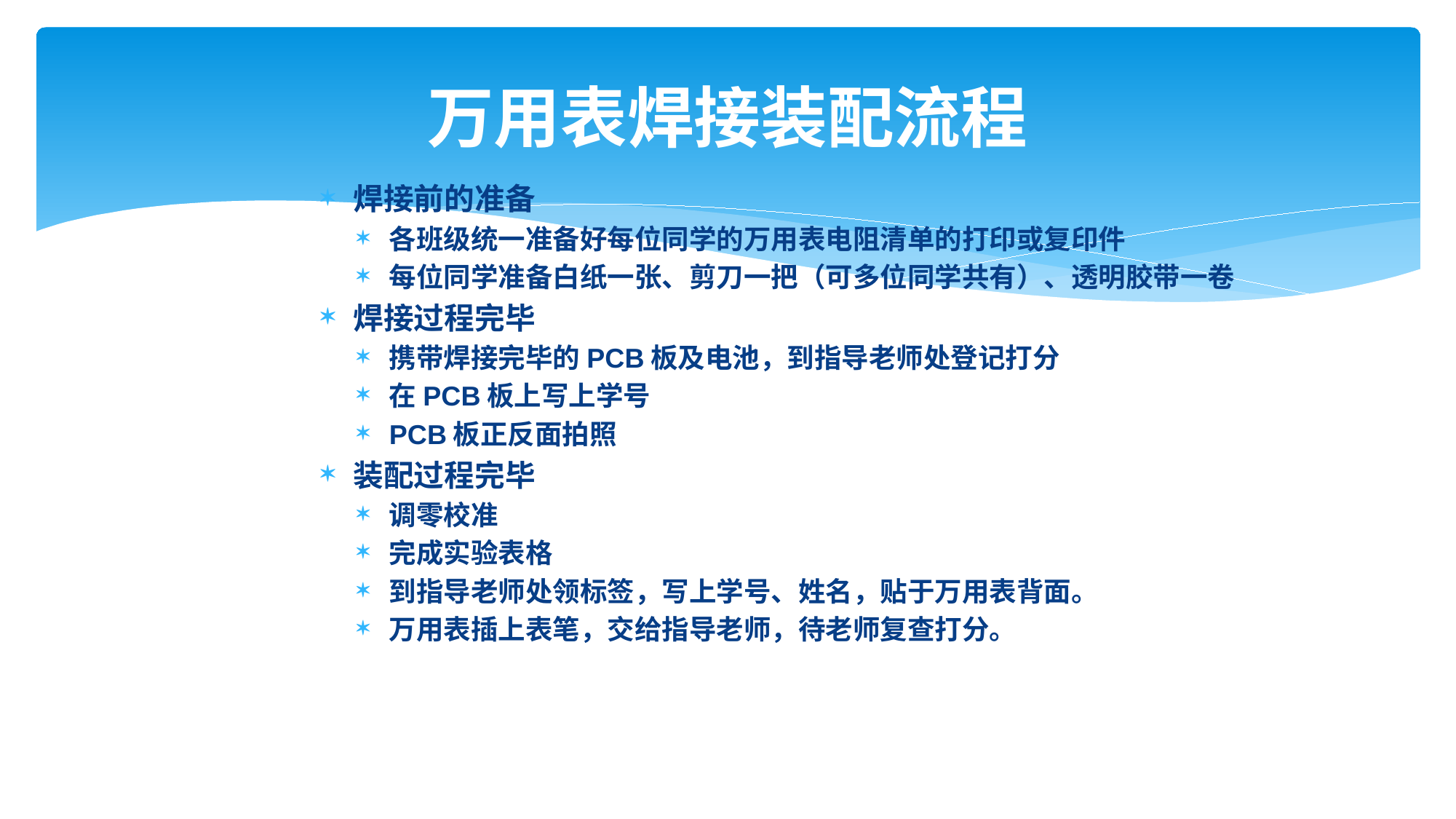

# 万用表焊接装配流程
焊接前的准备
各班级统一准备好每位同学的万用表电阻清单的打印或复印件
每位同学准备白纸一张、剪刀一把（可多位同学共有）、透明胶带一卷
焊接过程完毕
携带焊接完毕的PCB板及电池，到指导老师处登记打分
在PCB板上写上学号
PCB板正反面拍照
装配过程完毕
调零校准
完成实验表格
到指导老师处领标签，写上学号、姓名，贴于万用表背面。
万用表插上表笔，交给指导老师，待老师复查打分。